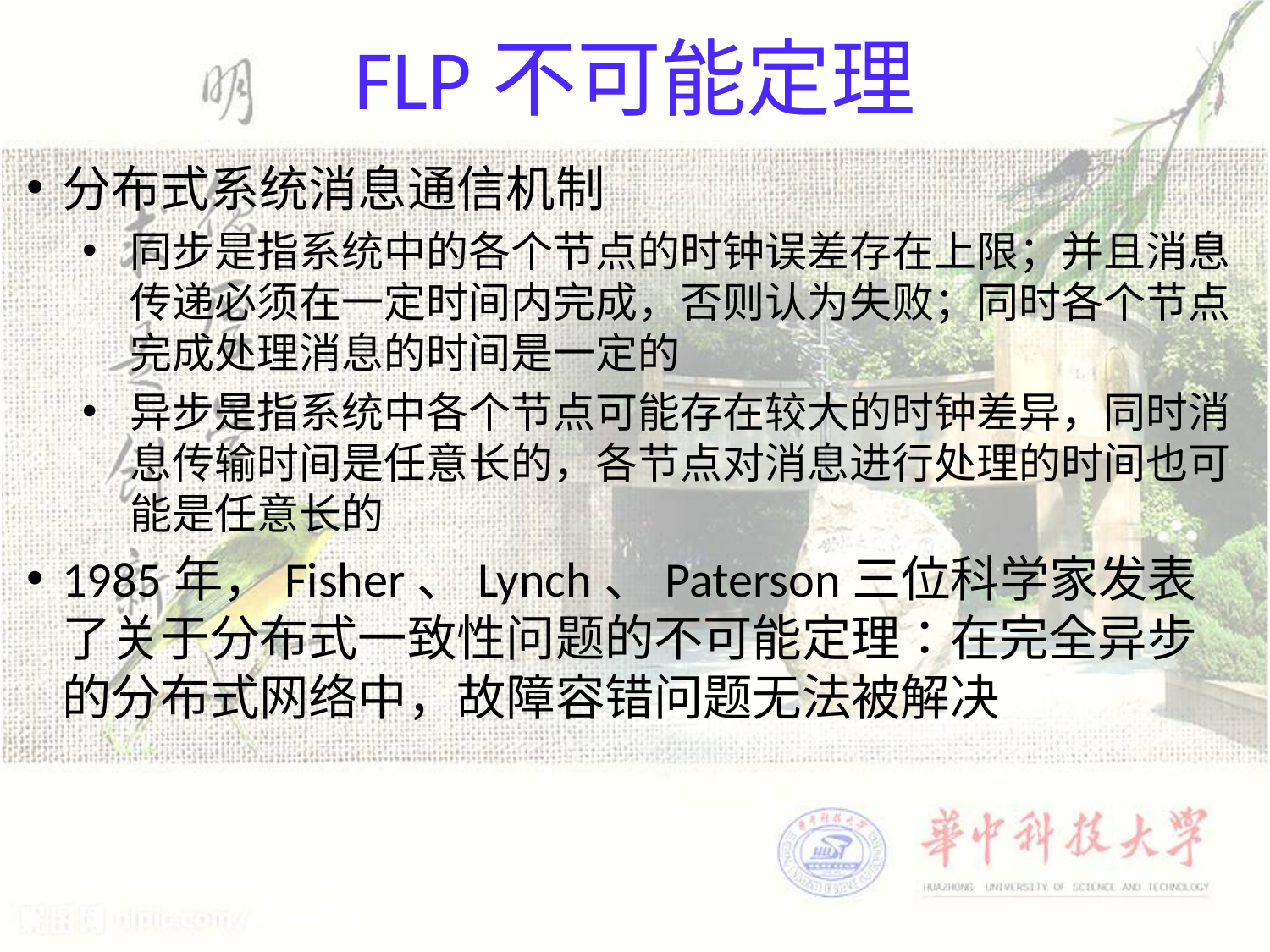

# FLP不可能定理
分布式系统消息通信机制
同步是指系统中的各个节点的时钟误差存在上限；并且消息传递必须在一定时间内完成，否则认为失败；同时各个节点完成处理消息的时间是一定的
异步是指系统中各个节点可能存在较大的时钟差异，同时消息传输时间是任意长的，各节点对消息进行处理的时间也可能是任意长的
1985年，Fisher、Lynch、Paterson三位科学家发表了关于分布式一致性问题的不可能定理：在完全异步的分布式网络中，故障容错问题无法被解决